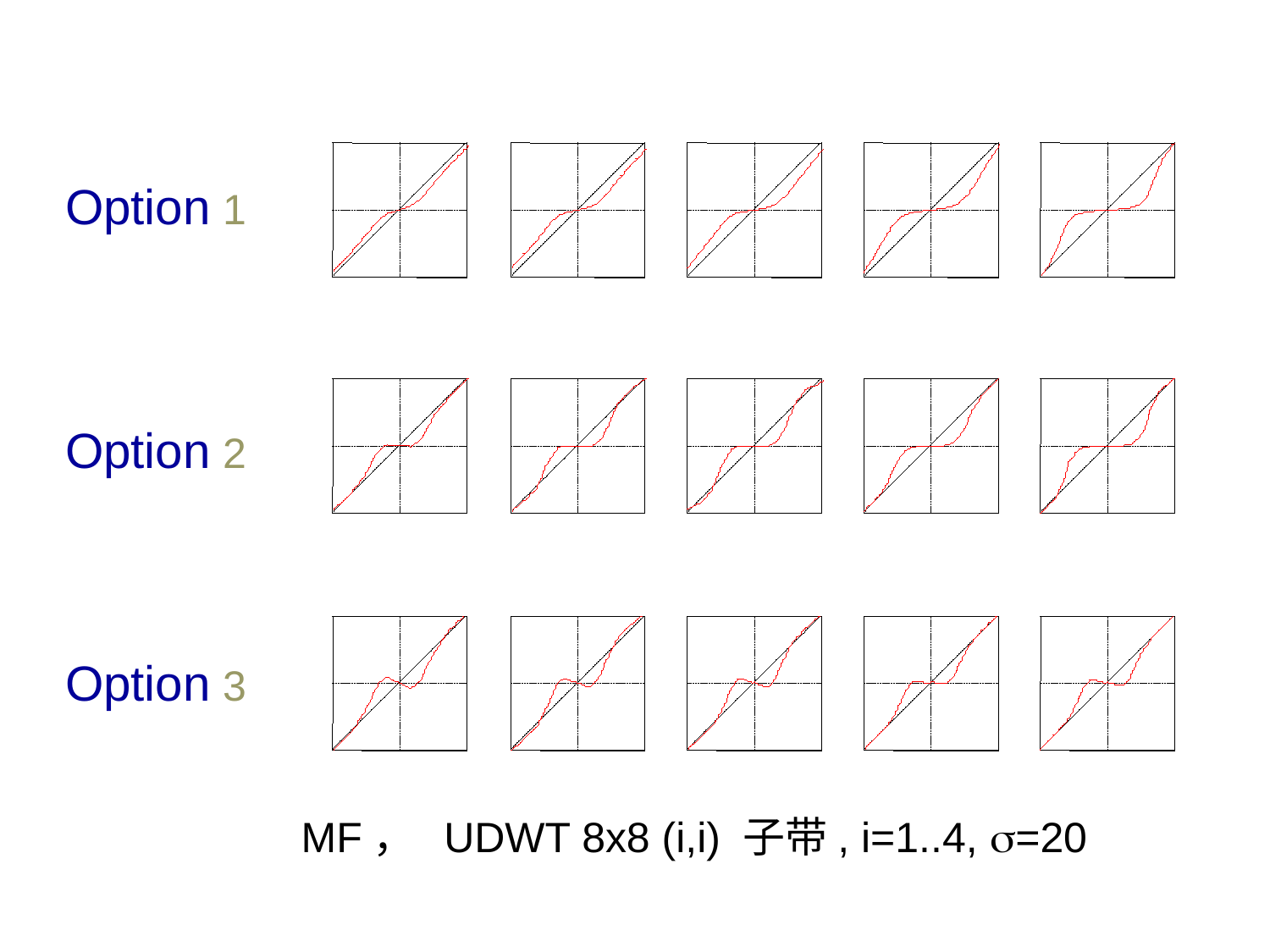

Option 1

Option 2

Option 3

MF，  UDWT 8x8 (i,i) 子带, i=1..4, σ=20